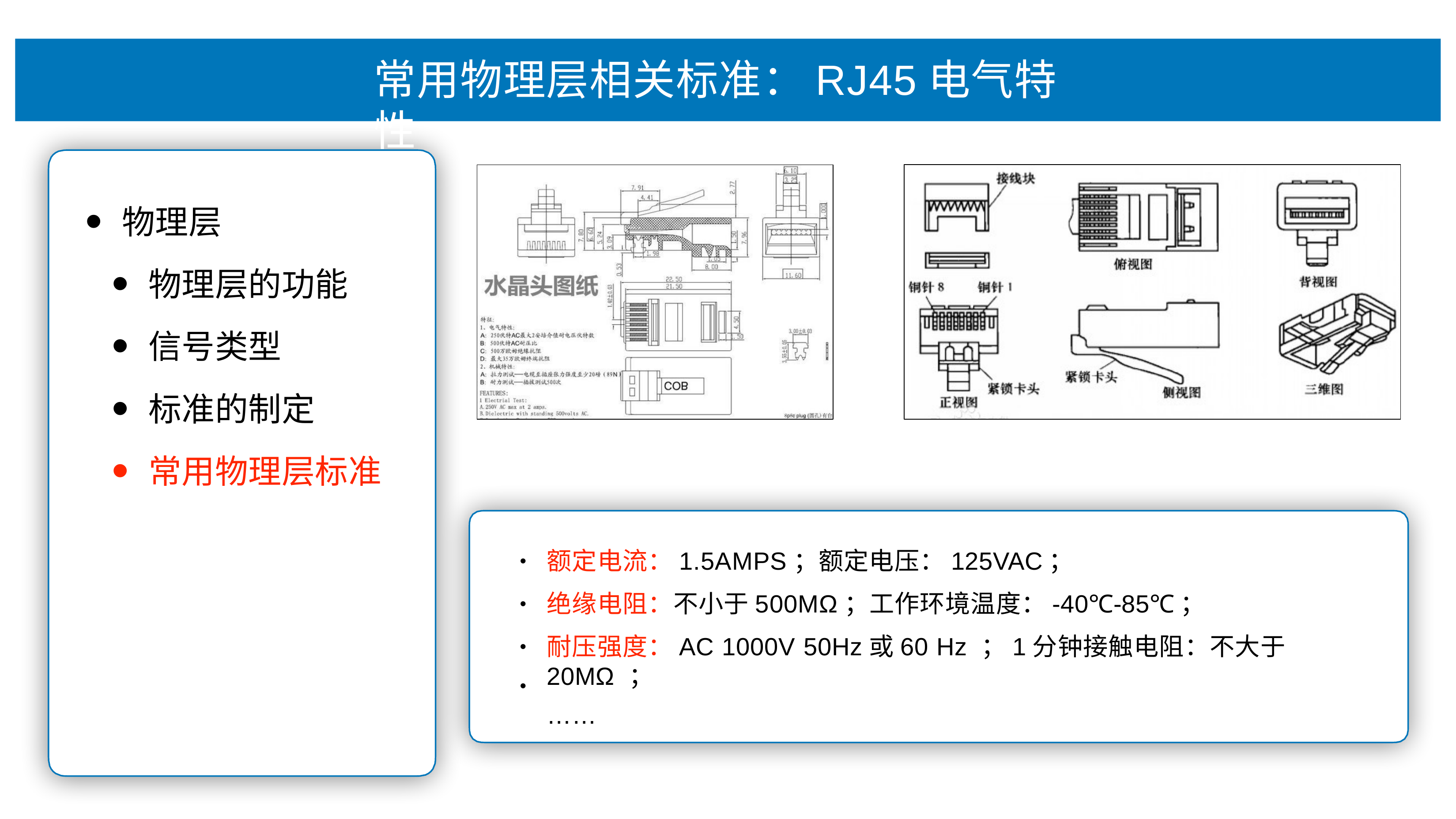

# 常⽤物理层相关标准：RJ45电⽓特性

物理层
物理层的功能
信号类型
标准的制定
常⽤物理层标准

额定电流：1.5AMPS；额定电压：125VAC；
绝缘电阻：不⼩于500MΩ；⼯作环境温度：-40℃-85℃；
耐压强度：AC 1000V 50Hz或60 Hz ；1分钟接触电阻：不⼤于20MΩ ；
……
•
•
•
•